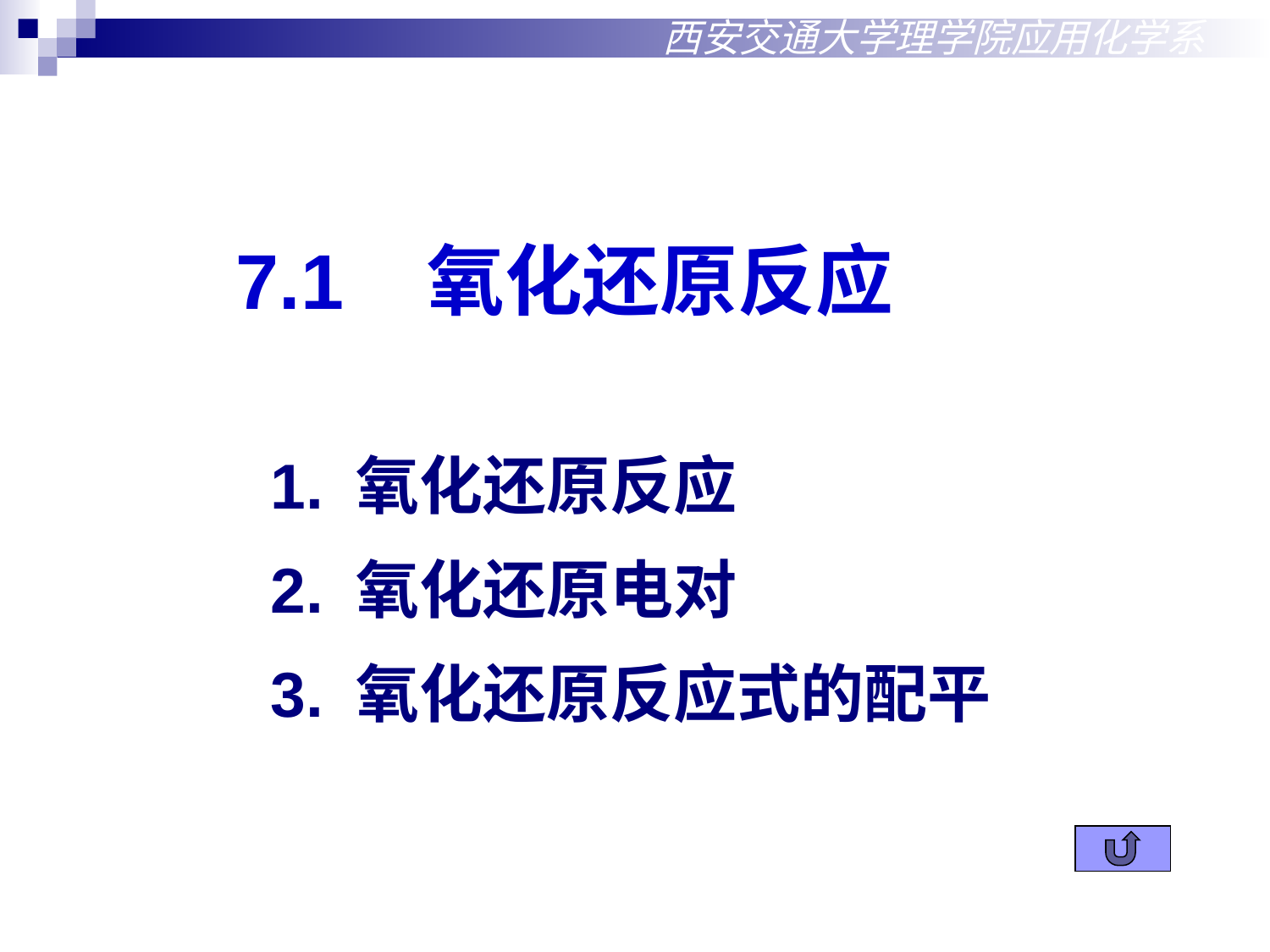

西安交通大学理学院应用化学系
7.1   氧化还原反应
   1. 氧化还原反应
   2. 氧化还原电对
   3. 氧化还原反应式的配平